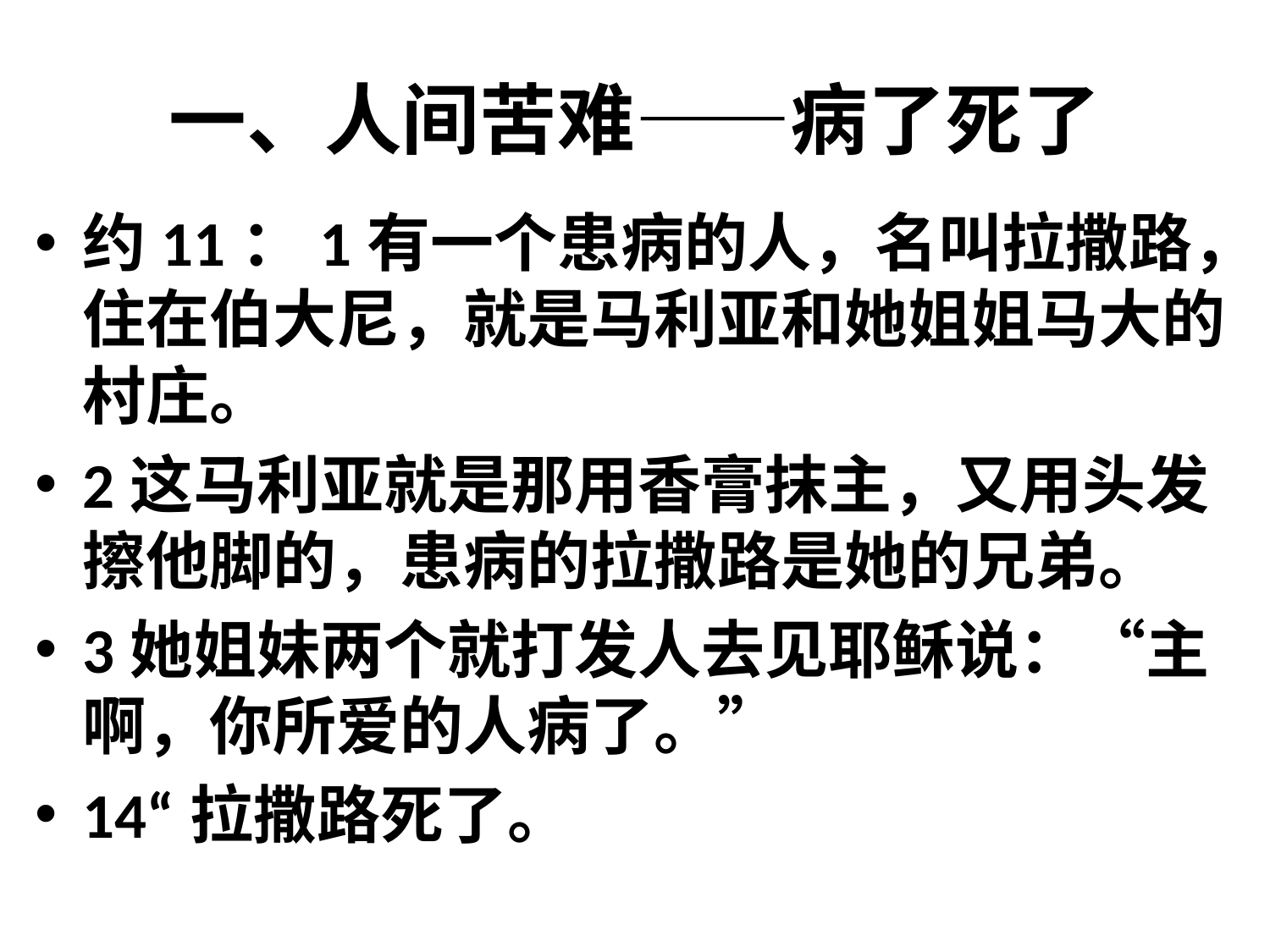

# 一、人间苦难——病了死了
约11：1有一个患病的人，名叫拉撒路，住在伯大尼，就是马利亚和她姐姐马大的村庄。
2这马利亚就是那用香膏抹主，又用头发擦他脚的，患病的拉撒路是她的兄弟。
3她姐妹两个就打发人去见耶稣说：“主啊，你所爱的人病了。”
14“拉撒路死了。